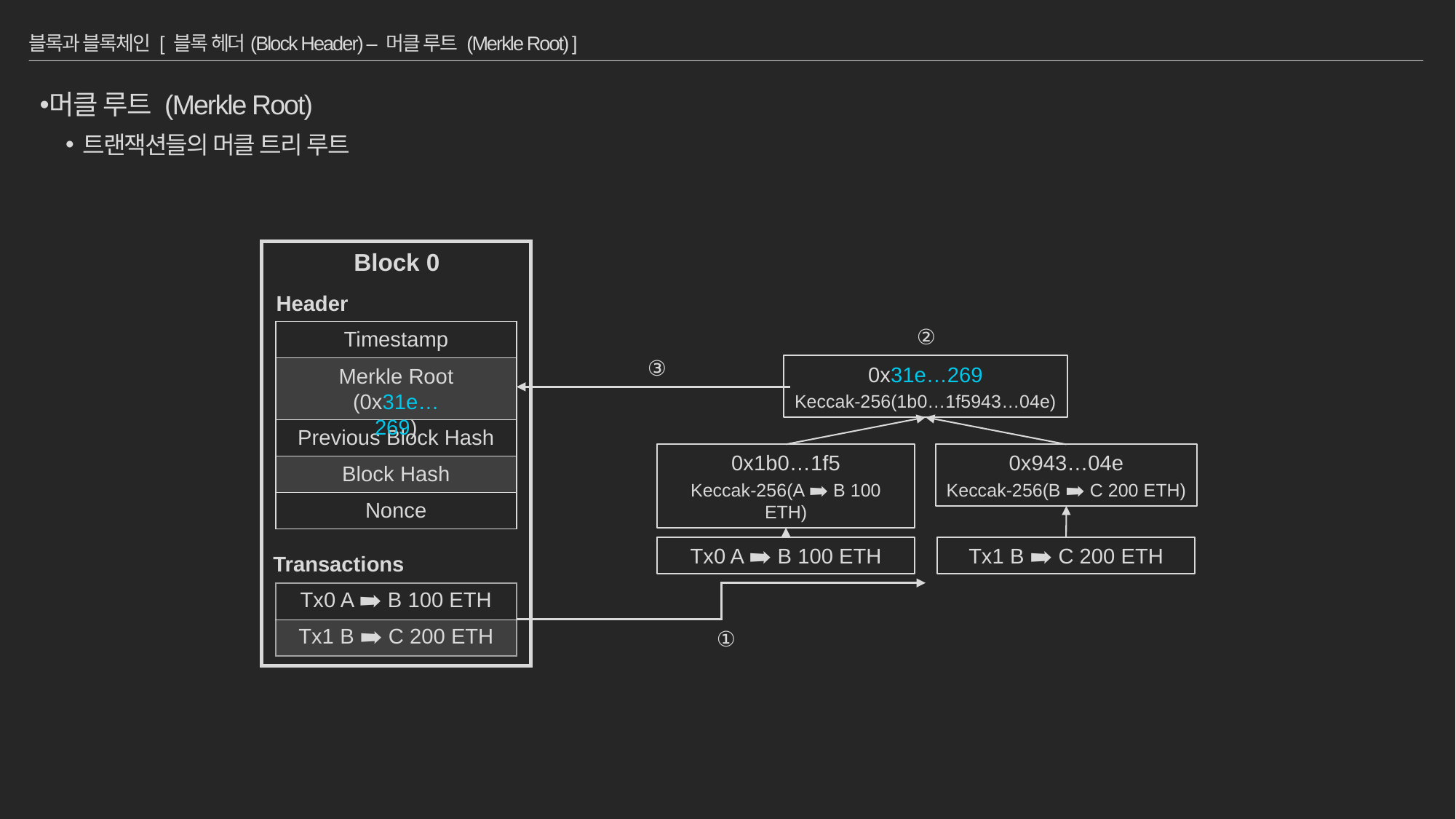

# 블록과 블록체인 [ 블록 헤더(Block Header) – 머클 루트 (Merkle Root) ]
머클 루트 (Merkle Root)
트랜잭션들의 머클 트리 루트

Block 0
Header
②
| Timestamp |
| --- |
| Merkle Root |
| Previous Block Hash |
| Block Hash |
| Nonce |
③
0x31e…269
Keccak-256(1b0…1f5943…04e)
0x1b0…1f5
Keccak-256(A ➡ B 100 ETH)
0x943…04e
Keccak-256(B ➡ C 200 ETH)
Tx0 A ➡ B 100 ETH
Tx1 B ➡ C 200 ETH
(0x31e…269)
Transactions
| Tx0 A ➡ B 100 ETH |
| --- |
| Tx1 B ➡ C 200 ETH |
①